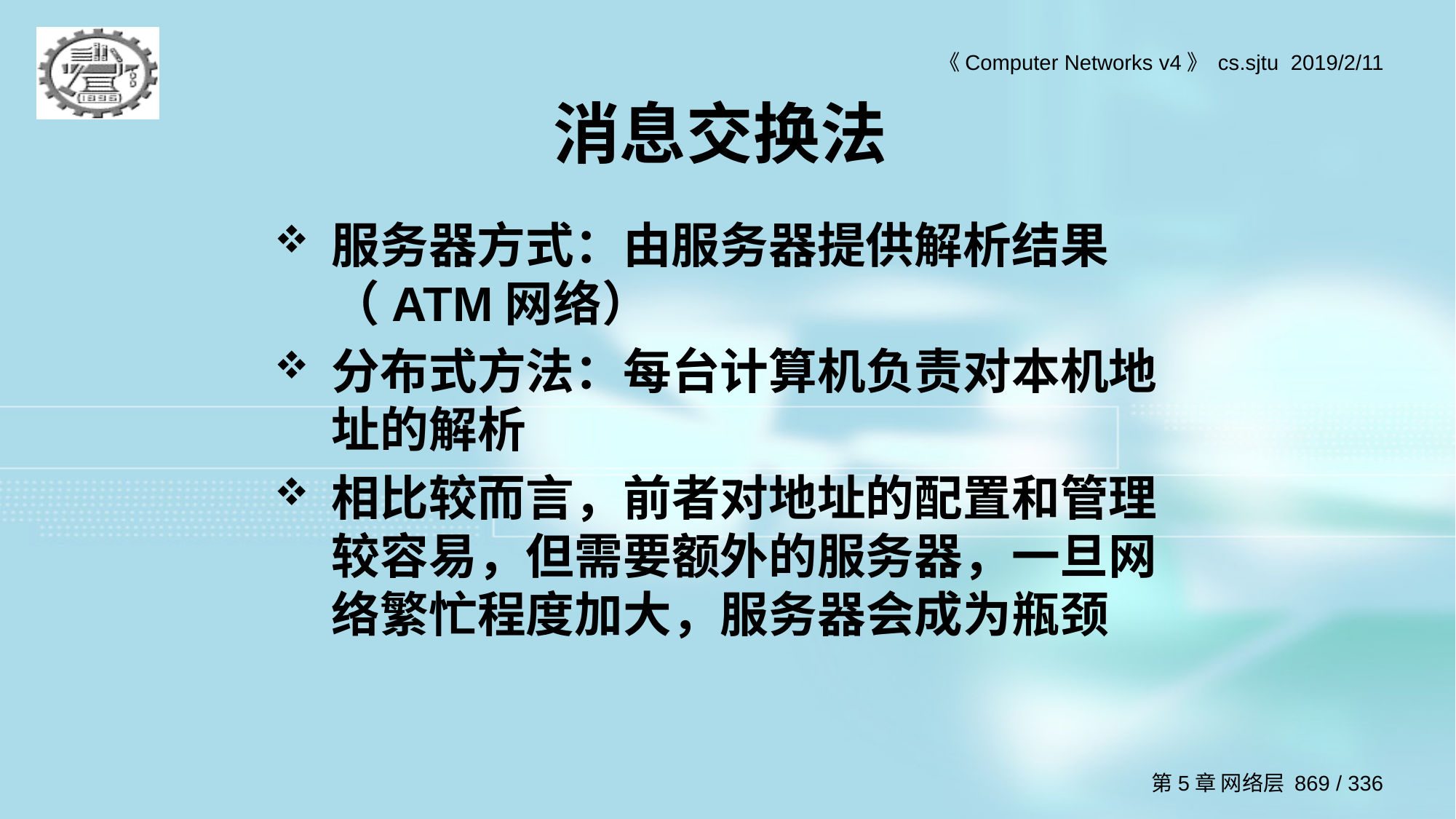

# 消息交换法
服务器方式：由服务器提供解析结果（ATM网络）
分布式方法：每台计算机负责对本机地址的解析
相比较而言，前者对地址的配置和管理较容易，但需要额外的服务器，一旦网络繁忙程度加大，服务器会成为瓶颈